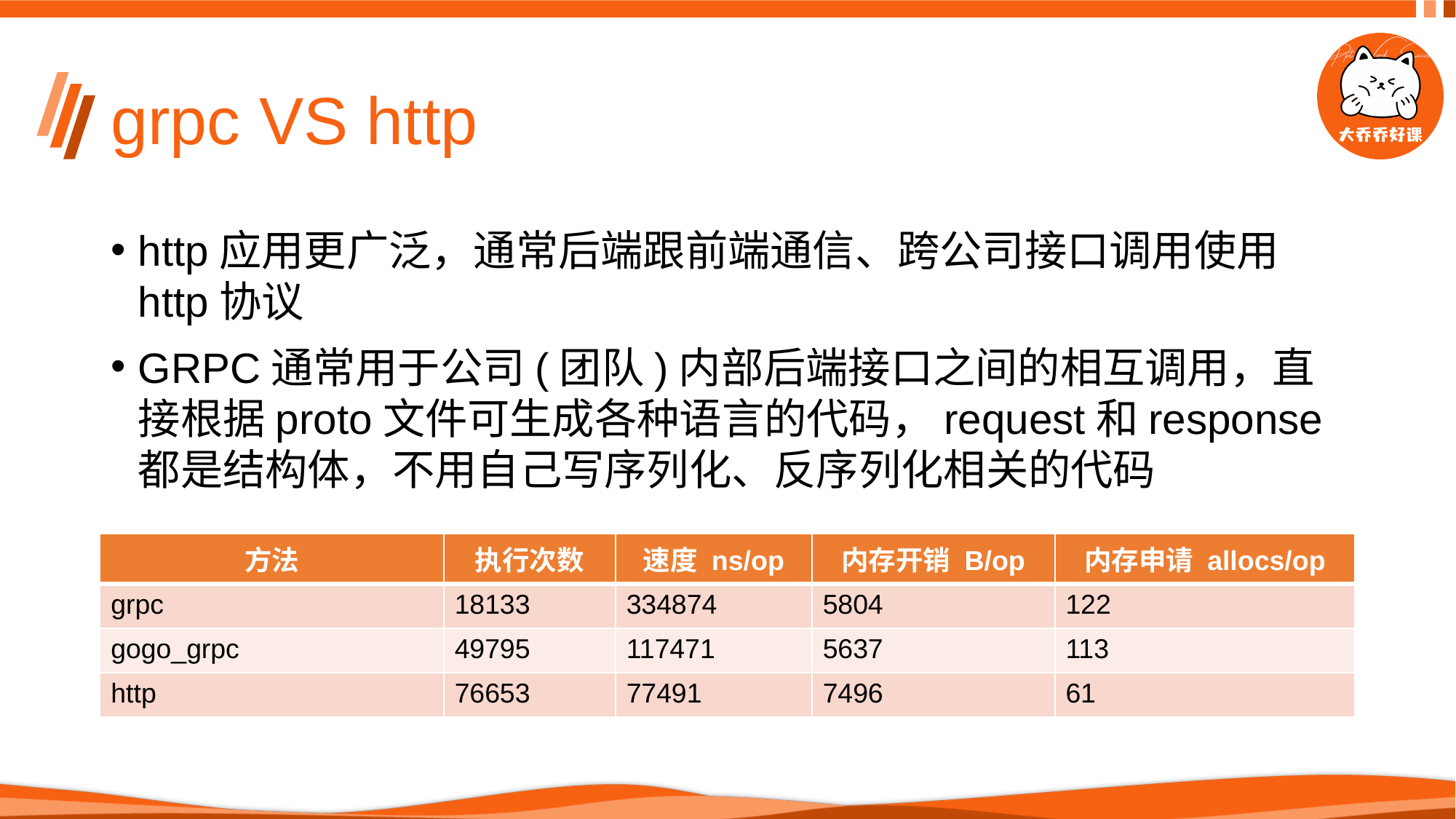

# grpc VS http
http应用更广泛，通常后端跟前端通信、跨公司接口调用使用http协议
GRPC通常用于公司(团队)内部后端接口之间的相互调用，直接根据proto文件可生成各种语言的代码，request和response都是结构体，不用自己写序列化、反序列化相关的代码
| 方法 | 执行次数 | 速度 ns/op | 内存开销 B/op | 内存申请 allocs/op |
| --- | --- | --- | --- | --- |
| grpc | 18133 | 334874 | 5804 | 122 |
| gogo\_grpc | 49795 | 117471 | 5637 | 113 |
| http | 76653 | 77491 | 7496 | 61 |